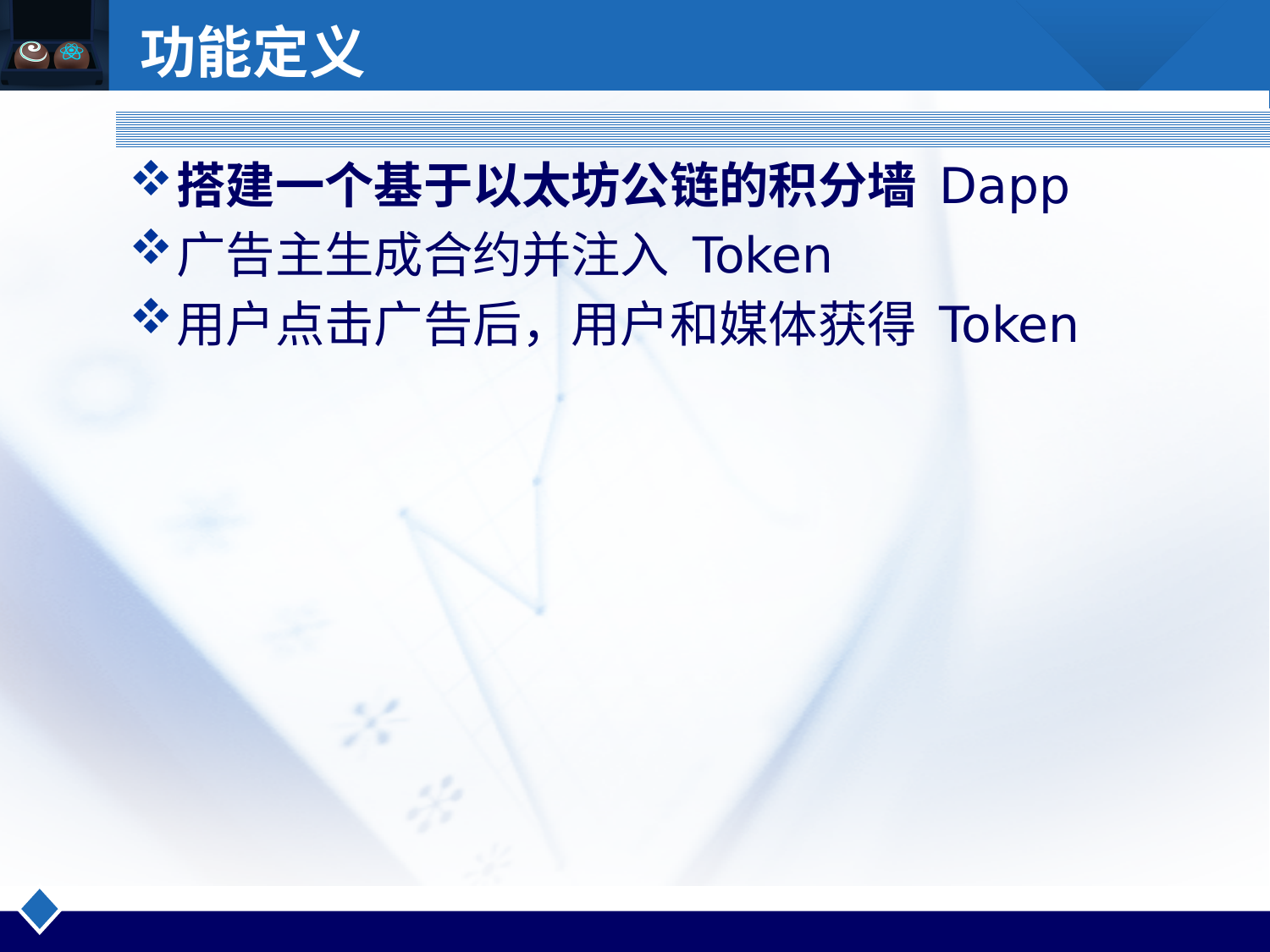

# 功能定义
搭建一个基于以太坊公链的积分墙 Dapp
广告主生成合约并注入 Token
用户点击广告后，用户和媒体获得 Token